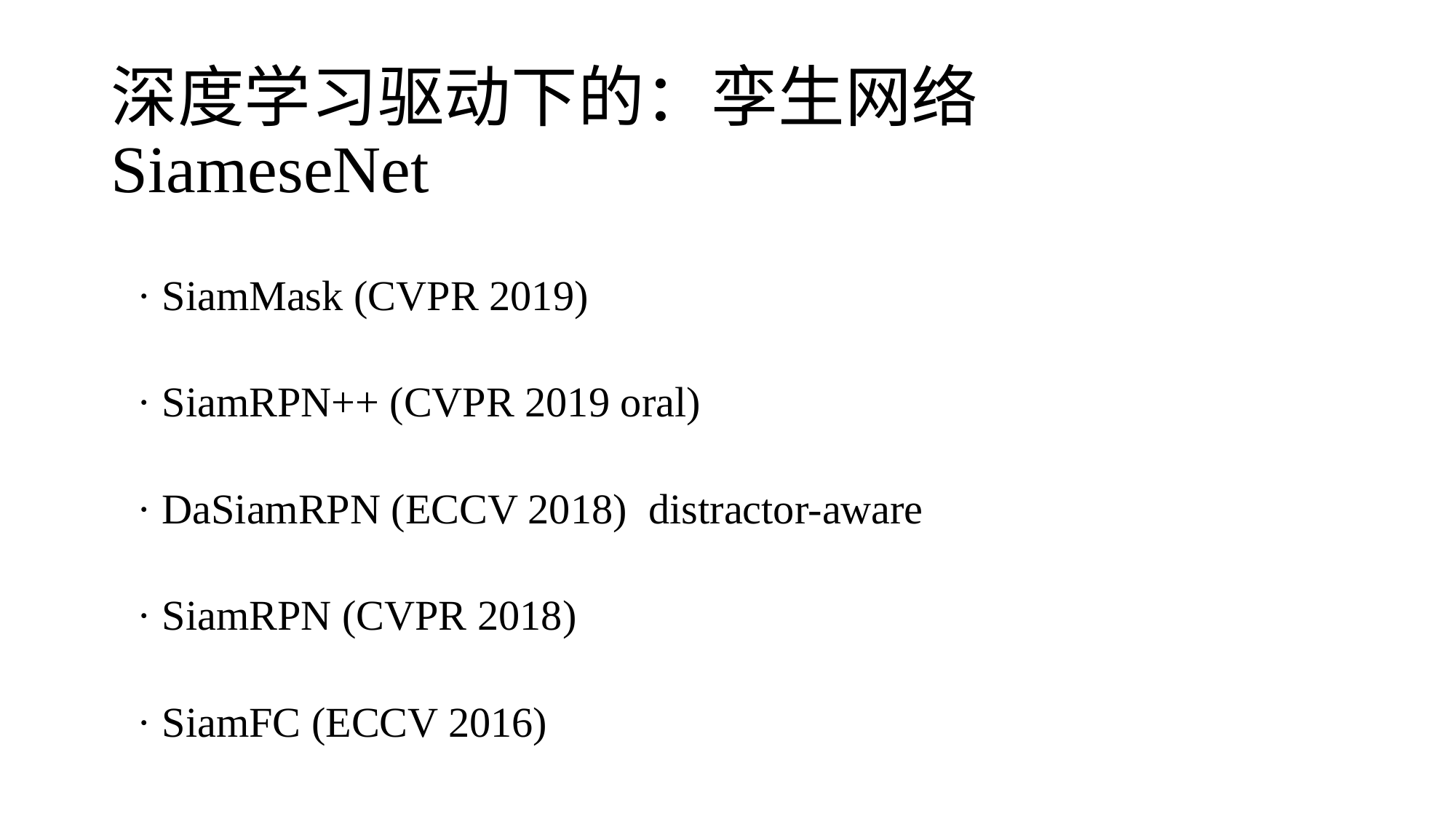

# 深度学习驱动下的：孪生网络 SiameseNet
· SiamMask (CVPR 2019)
· SiamRPN++ (CVPR 2019 oral)
· DaSiamRPN (ECCV 2018)  distractor-aware
· SiamRPN (CVPR 2018)
· SiamFC (ECCV 2016)